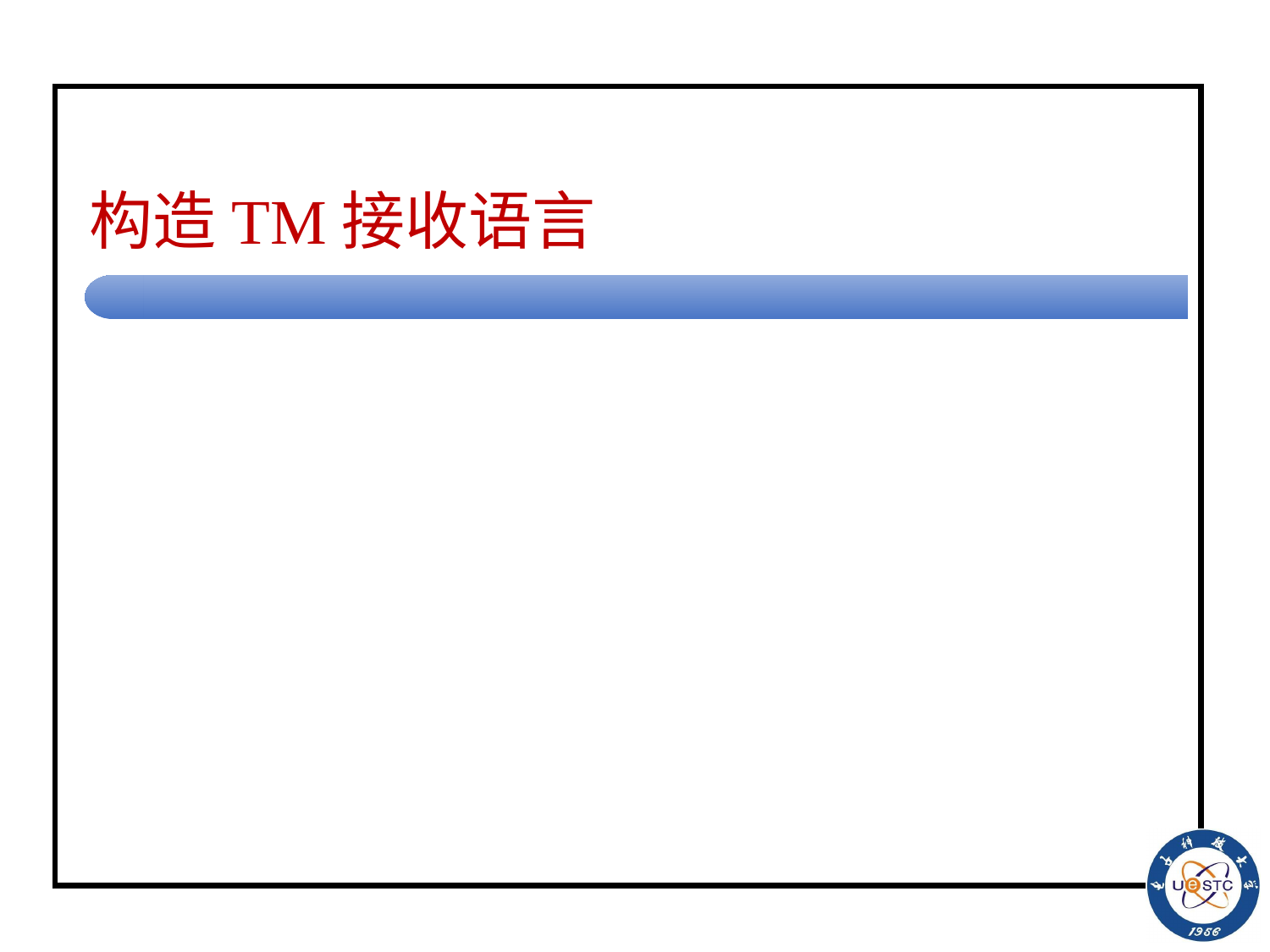

# 构造TM接收语言
例6.20 构造TM, 接收语言L：
该语言的每个句子最多只能包含一个100子串(可以没有100子串)。
思路：
接收1个100子串的所有串；
接收没有100子串的所有串。

例6.23 构造TM, 接收语言L：
该语言的每个句子不包含子串100。
思路：
当识别出第一个100后, 就拒绝。